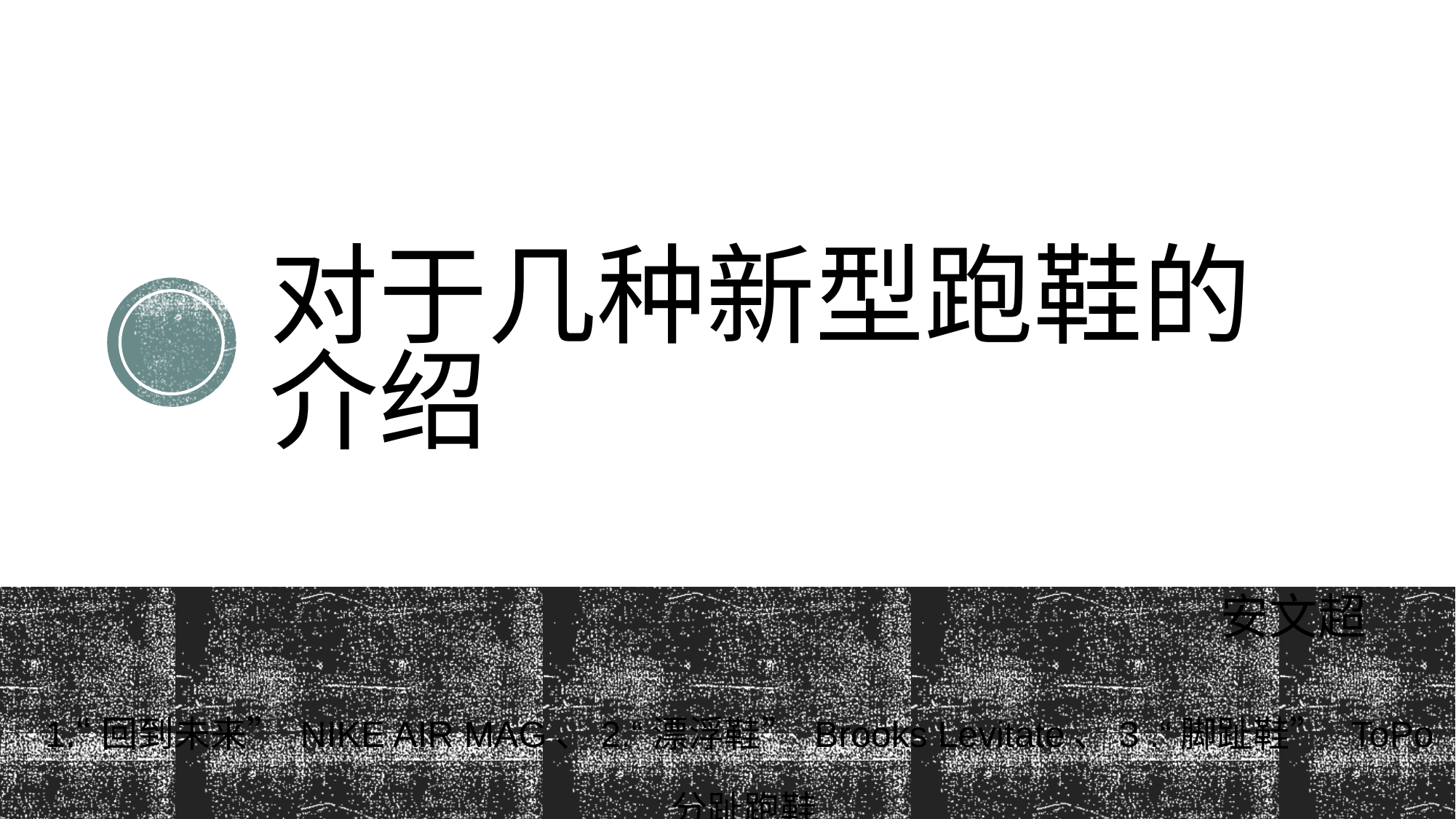

# 对于几种新型跑鞋的介绍
安文超
1.“回到未来” NIKE AIR MAG、2.“漂浮鞋” Brooks Levitate、3 .“脚趾鞋”  ToPo分趾跑鞋